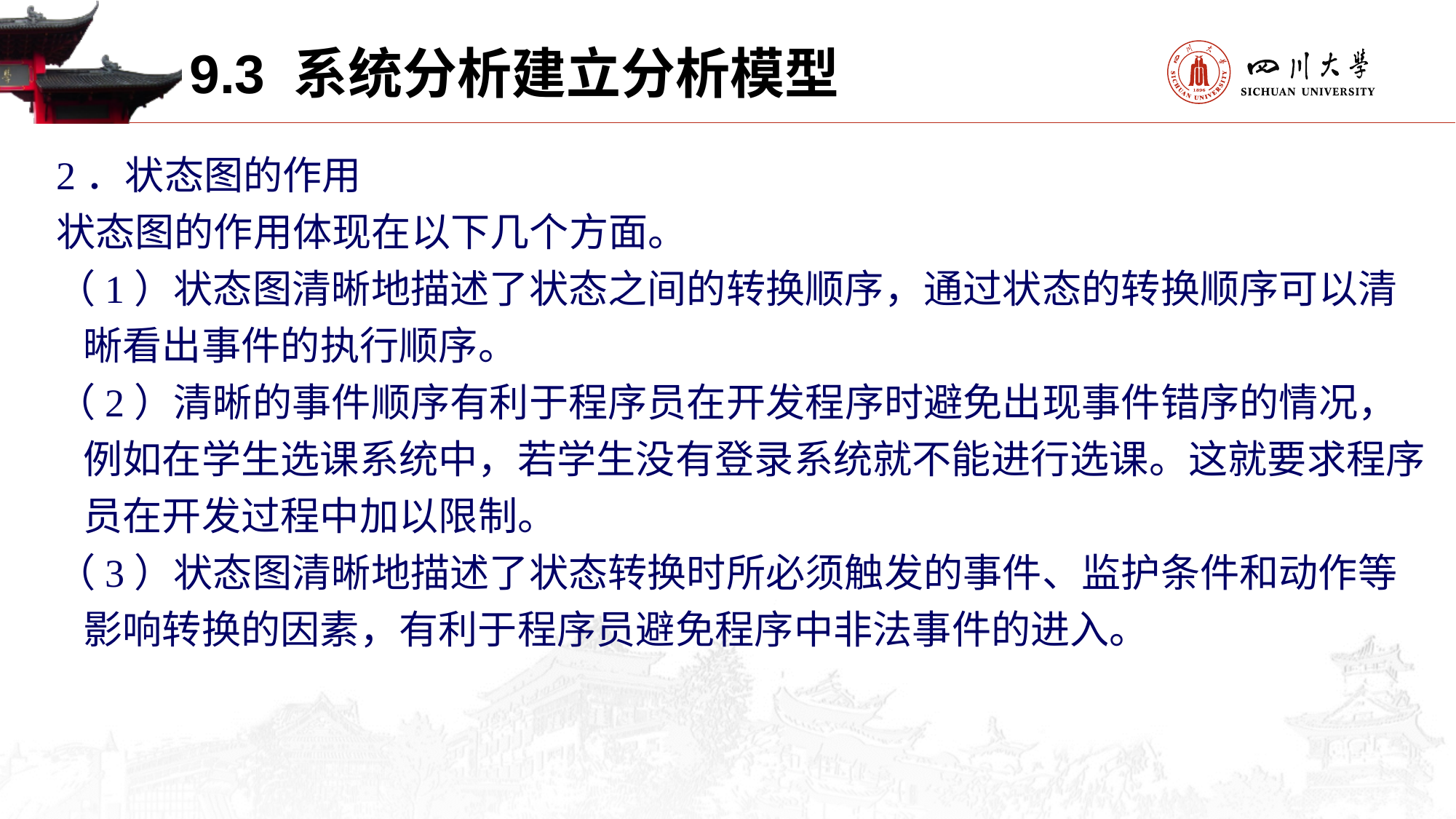

9.3 系统分析建立分析模型

2．状态图的作用
状态图的作用体现在以下几个方面。
（1）状态图清晰地描述了状态之间的转换顺序，通过状态的转换顺序可以清晰看出事件的执行顺序。
（2）清晰的事件顺序有利于程序员在开发程序时避免出现事件错序的情况，例如在学生选课系统中，若学生没有登录系统就不能进行选课。这就要求程序员在开发过程中加以限制。
（3）状态图清晰地描述了状态转换时所必须触发的事件、监护条件和动作等影响转换的因素，有利于程序员避免程序中非法事件的进入。